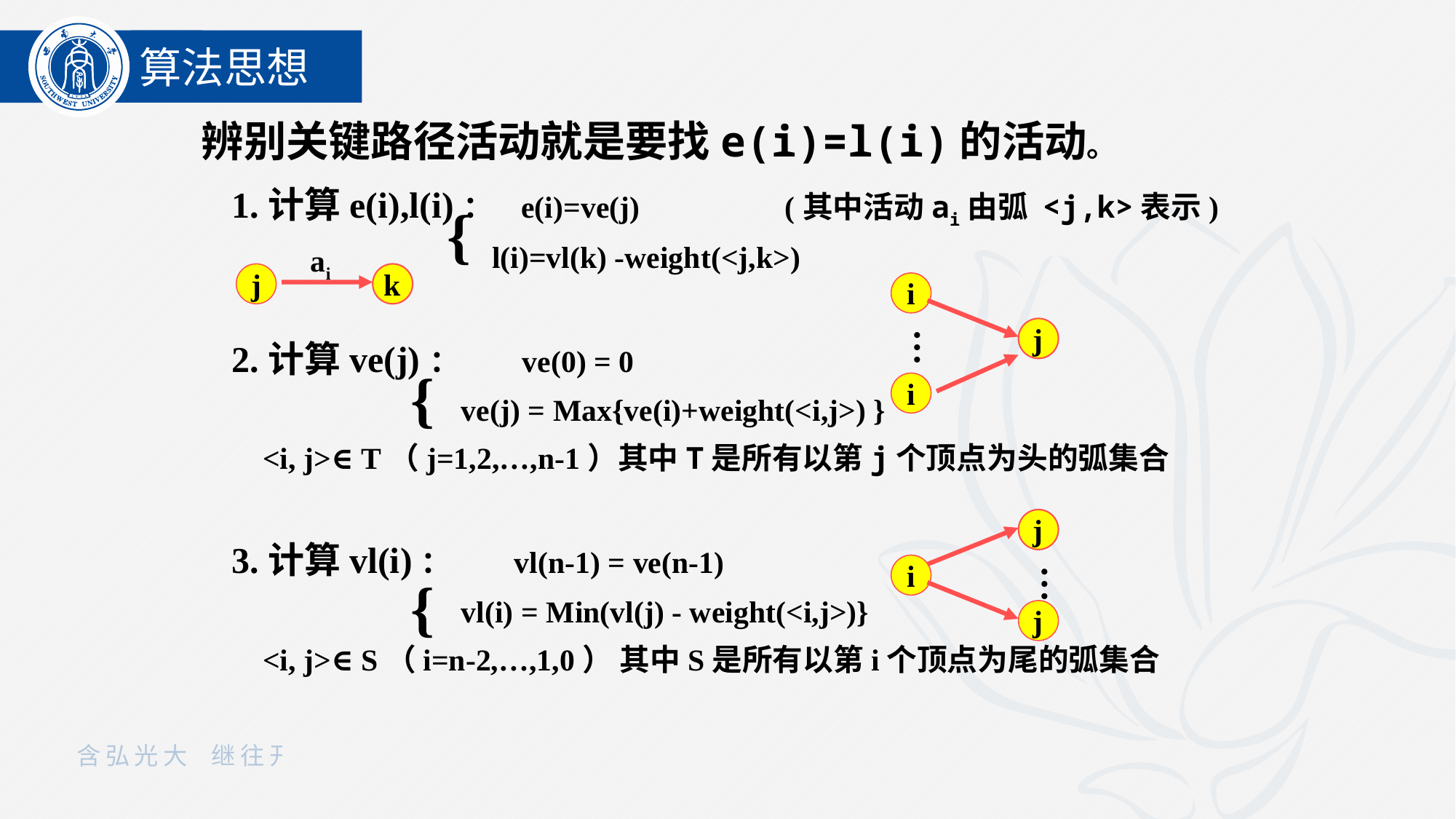

算法思想

辨别关键路径活动就是要找e(i)=l(i)的活动。
  1.计算e(i),l(i)：   e(i)=ve(j)                   (其中活动ai由弧 <j,k>表示)
                                    l(i)=vl(k) -weight(<j,k>)

  2.计算ve(j)：        ve(0) = 0
                                ve(j) = Max{ve(i)+weight(<i,j>) }
      <i, j>∈T（j=1,2,…,n-1）其中T是所有以第j个顶点为头的弧集合

  3.计算vl(i)：        vl(n-1) = ve(n-1)
                                vl(i) = Min(vl(j) - weight(<i,j>)}
      <i, j>∈S（i=n-2,…,1,0） 其中S是所有以第i个顶点为尾的弧集合
{
ai
j
k

i

…
j

i
{
j

i
…
{

j